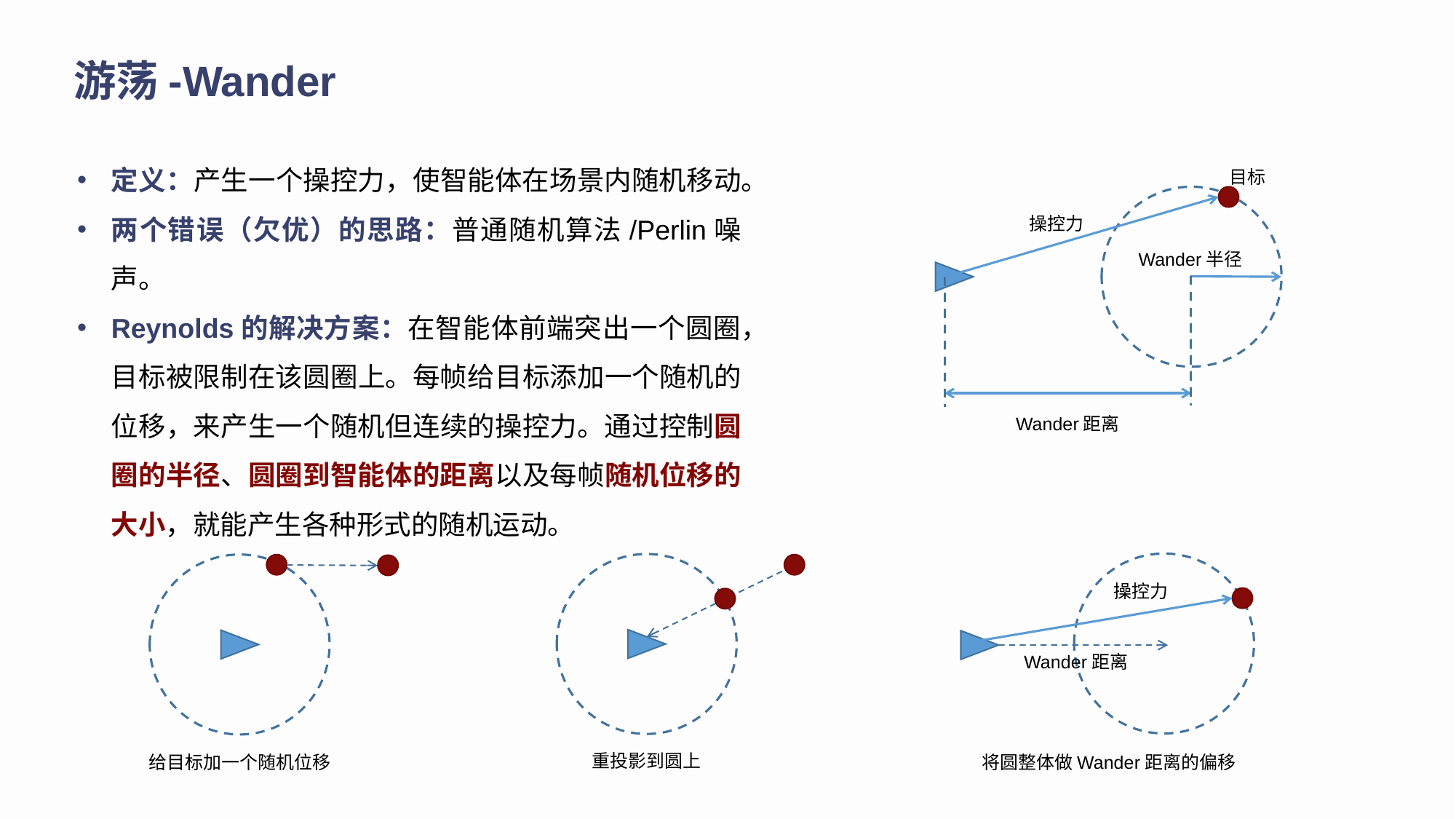

游荡-Wander
定义：产生一个操控力，使智能体在场景内随机移动。
两个错误（欠优）的思路：普通随机算法/Perlin噪声。
Reynolds的解决方案：在智能体前端突出一个圆圈，目标被限制在该圆圈上。每帧给目标添加一个随机的位移，来产生一个随机但连续的操控力。通过控制圆圈的半径、圆圈到智能体的距离以及每帧随机位移的大小，就能产生各种形式的随机运动。
目标

操控力
Wander半径

Wander距离

操控力

Wander距离
将圆整体做Wander距离的偏移

重投影到圆上

给目标加一个随机位移